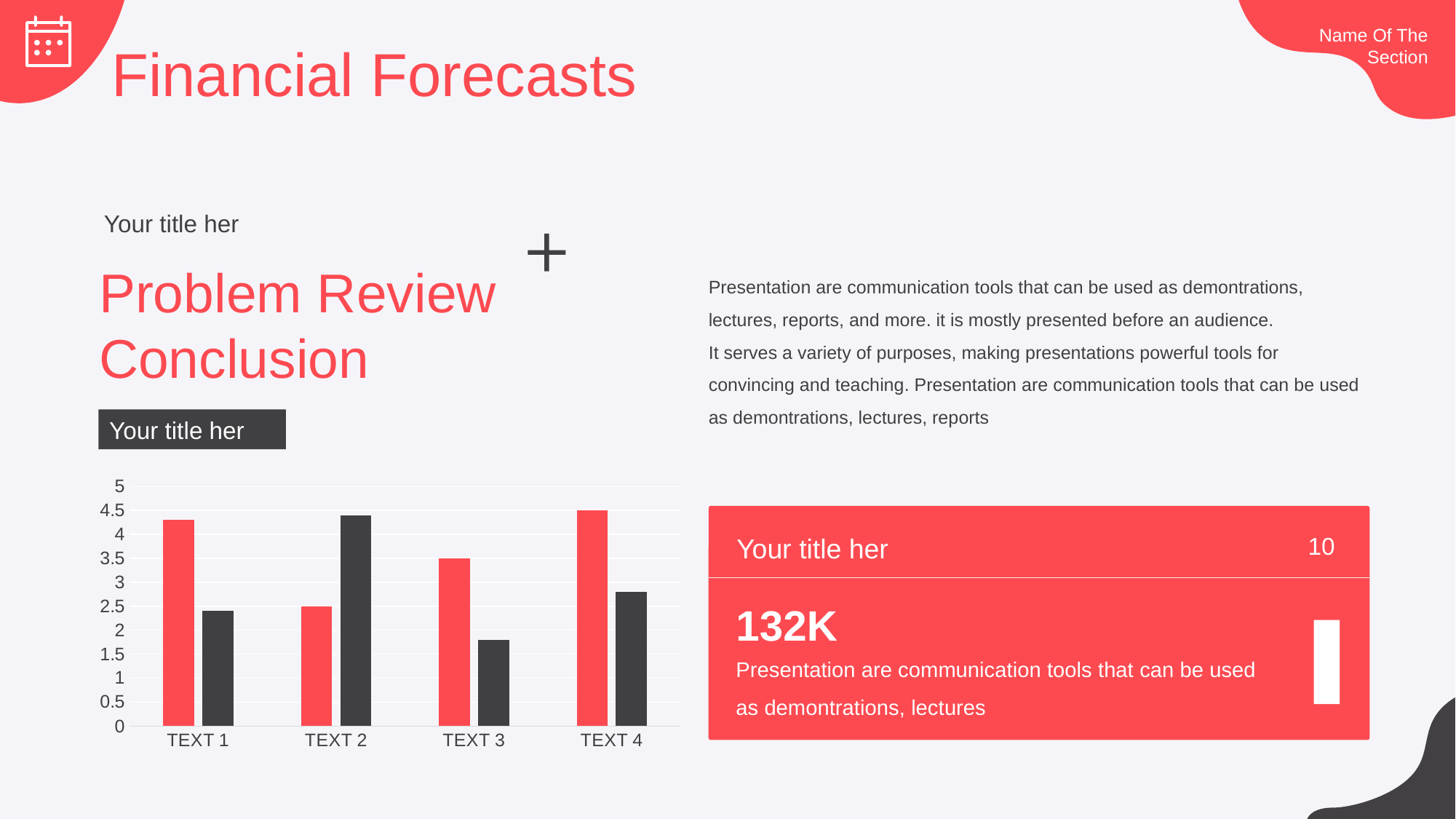

Financial Forecasts
Your title her

Problem Review Conclusion
Presentation are communication tools that can be used as demontrations, lectures, reports, and more. it is mostly presented before an audience.
It serves a variety of purposes, making presentations powerful tools for convincing and teaching. Presentation are communication tools that can be used as demontrations, lectures, reports
Your title her

### Chart

| Category | 系列 1 | 系列 2 |
|---|---|---|
| TEXT 1 | 4.3 | 2.4 |
| TEXT 2 | 2.5 | 4.4 |
| TEXT 3 | 3.5 | 1.8 |
| TEXT 4 | 4.5 | 2.8 |
Your title her
10
132K

Presentation are communication tools that can be used as demontrations, lectures